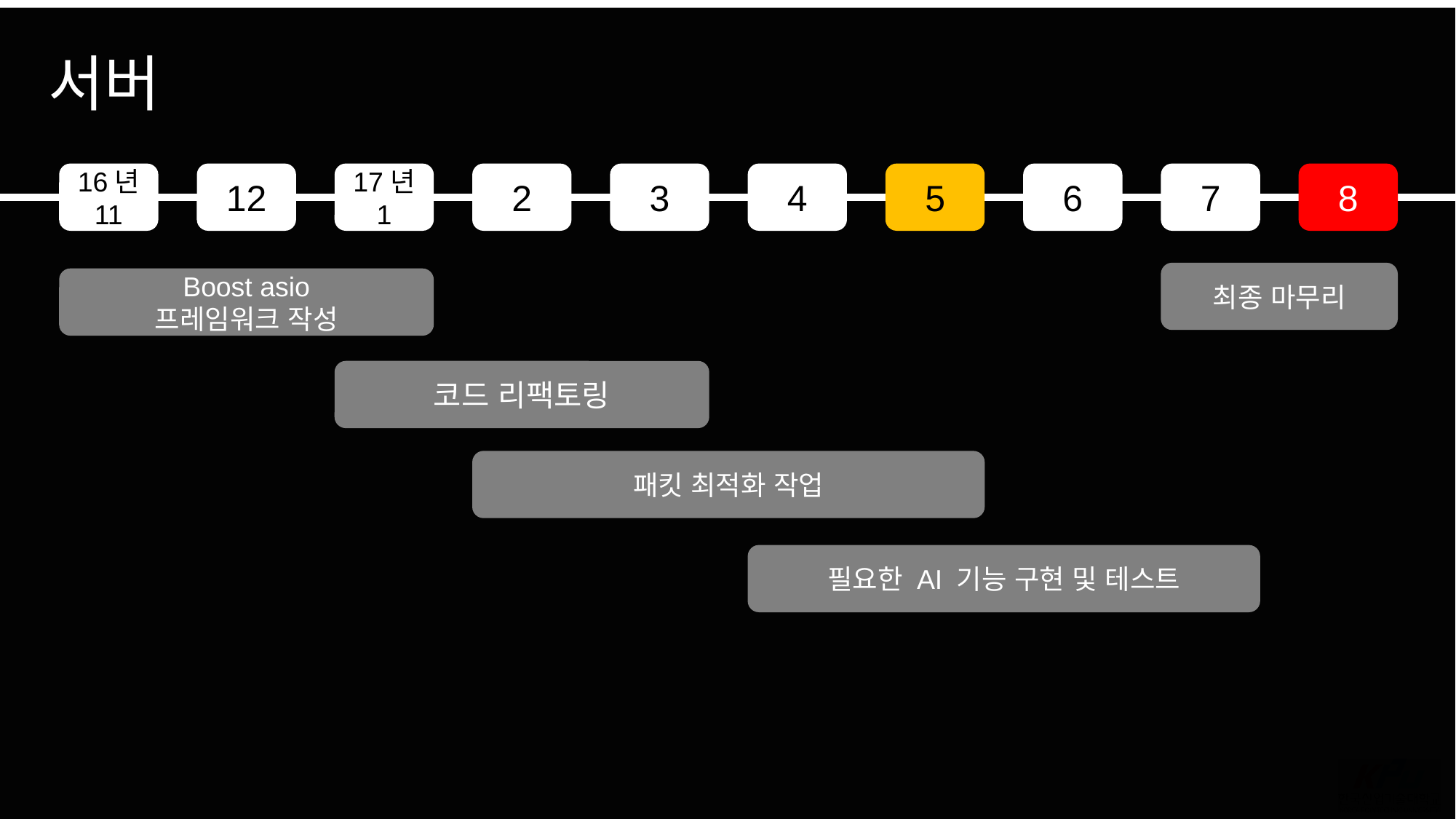

서버
16년
11
12
17년
1
2
3
4
5
6
7
8
최종 마무리
Boost asio
프레임워크 작성
코드 리팩토링
패킷 최적화 작업
필요한 AI 기능 구현 및 테스트